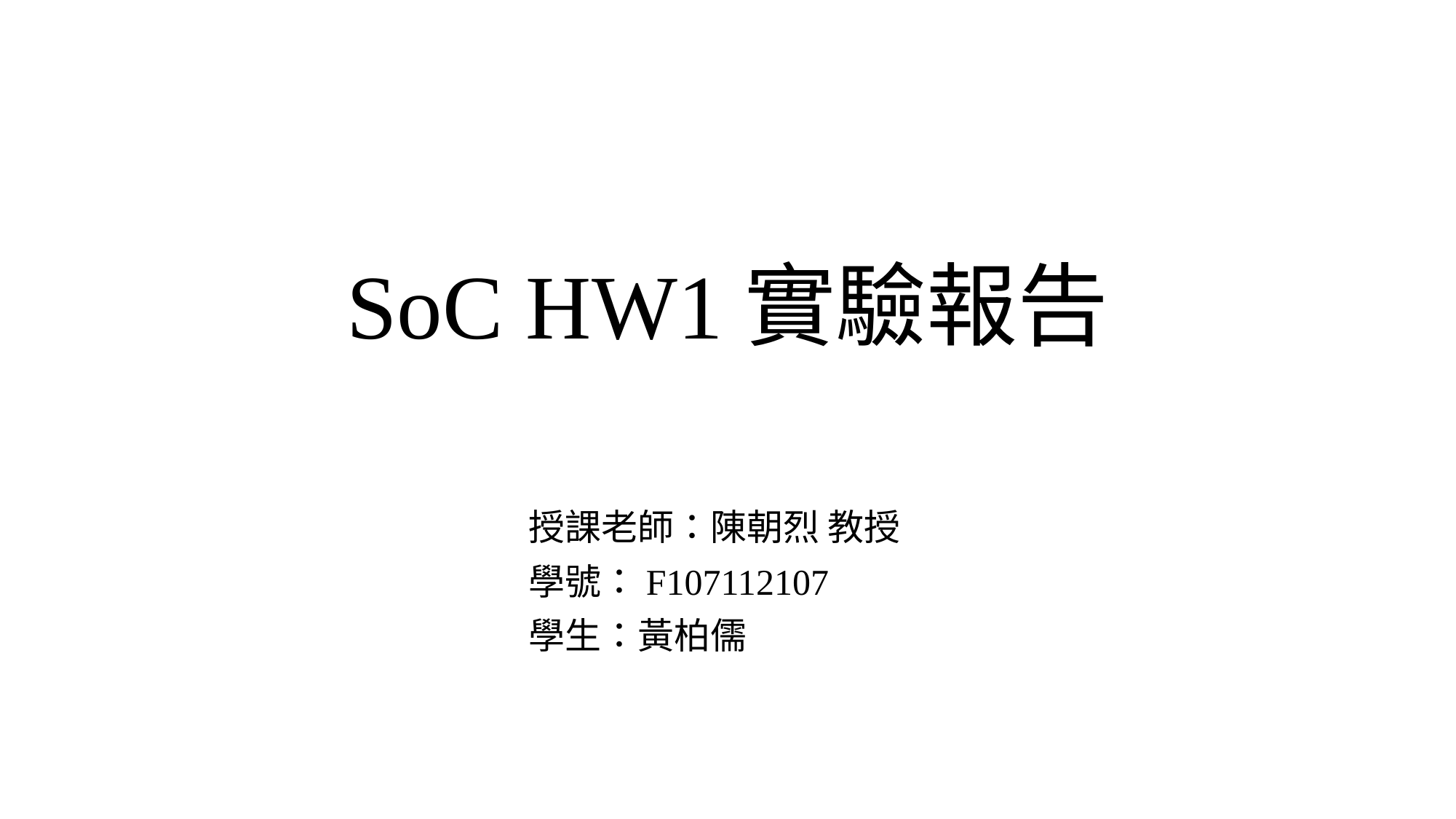

# SoC HW1實驗報告
授課老師：陳朝烈 教授
學號：F107112107
學生：黃柏儒